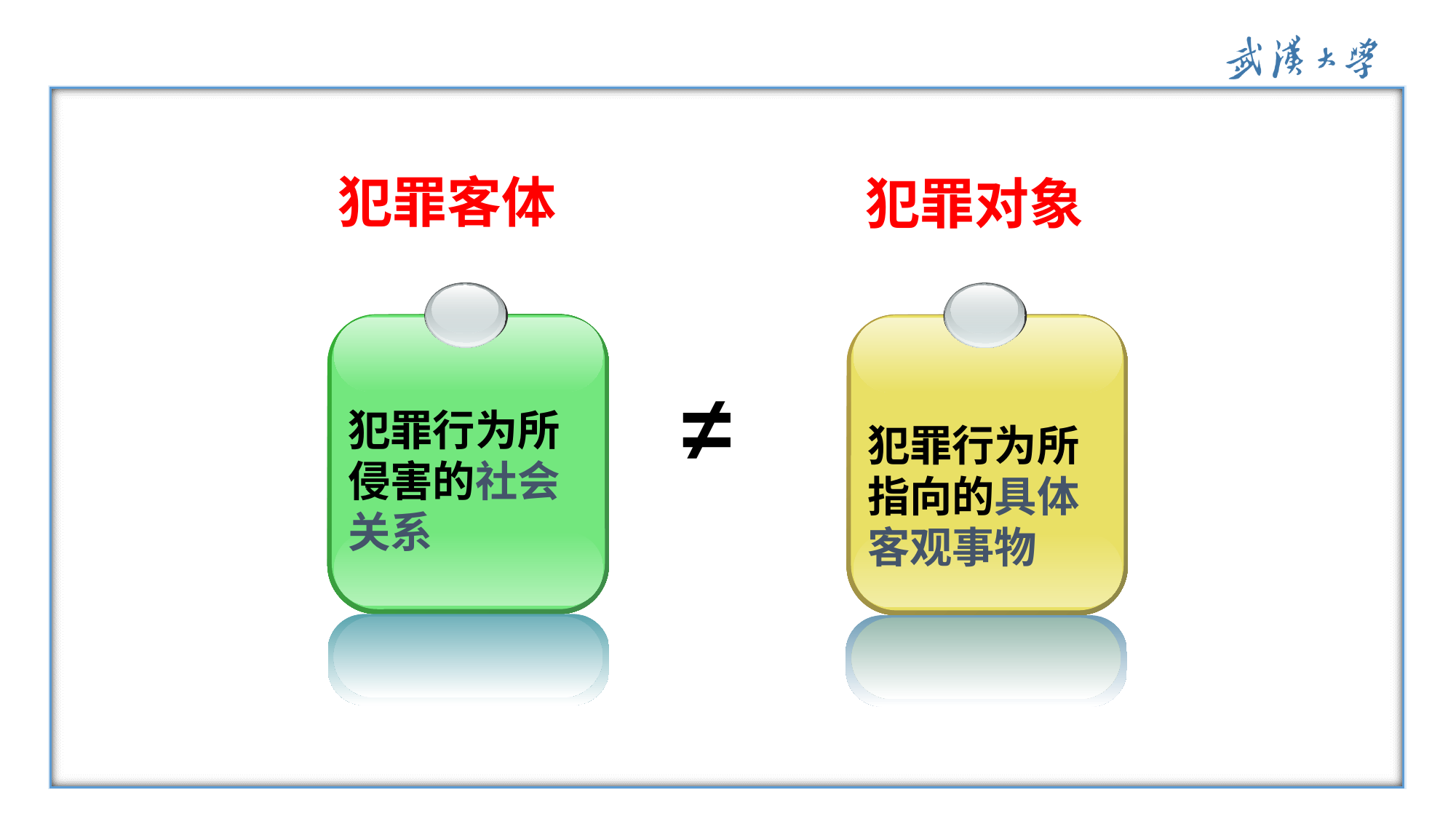

犯罪客体
犯罪对象

犯罪行为所侵害的社会关系

犯罪行为所指向的具体客观事物

≠